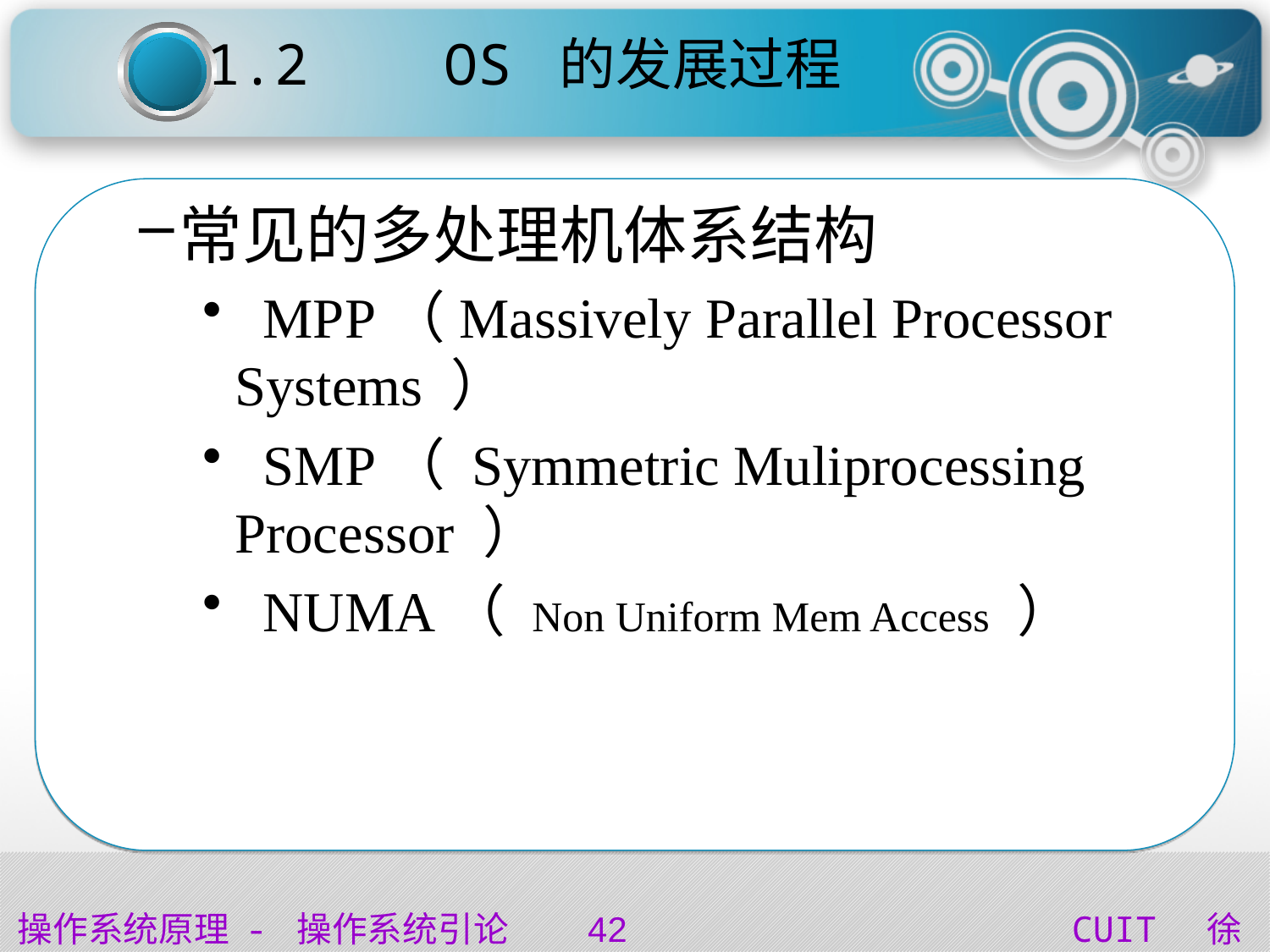

1.2    OS 的发展过程
常见的多处理机体系结构
  MPP（Massively Parallel Processor Systems ）
  SMP（ Symmetric Muliprocessing Processor ）
  NUMA（ Non Uniform Mem Access ）